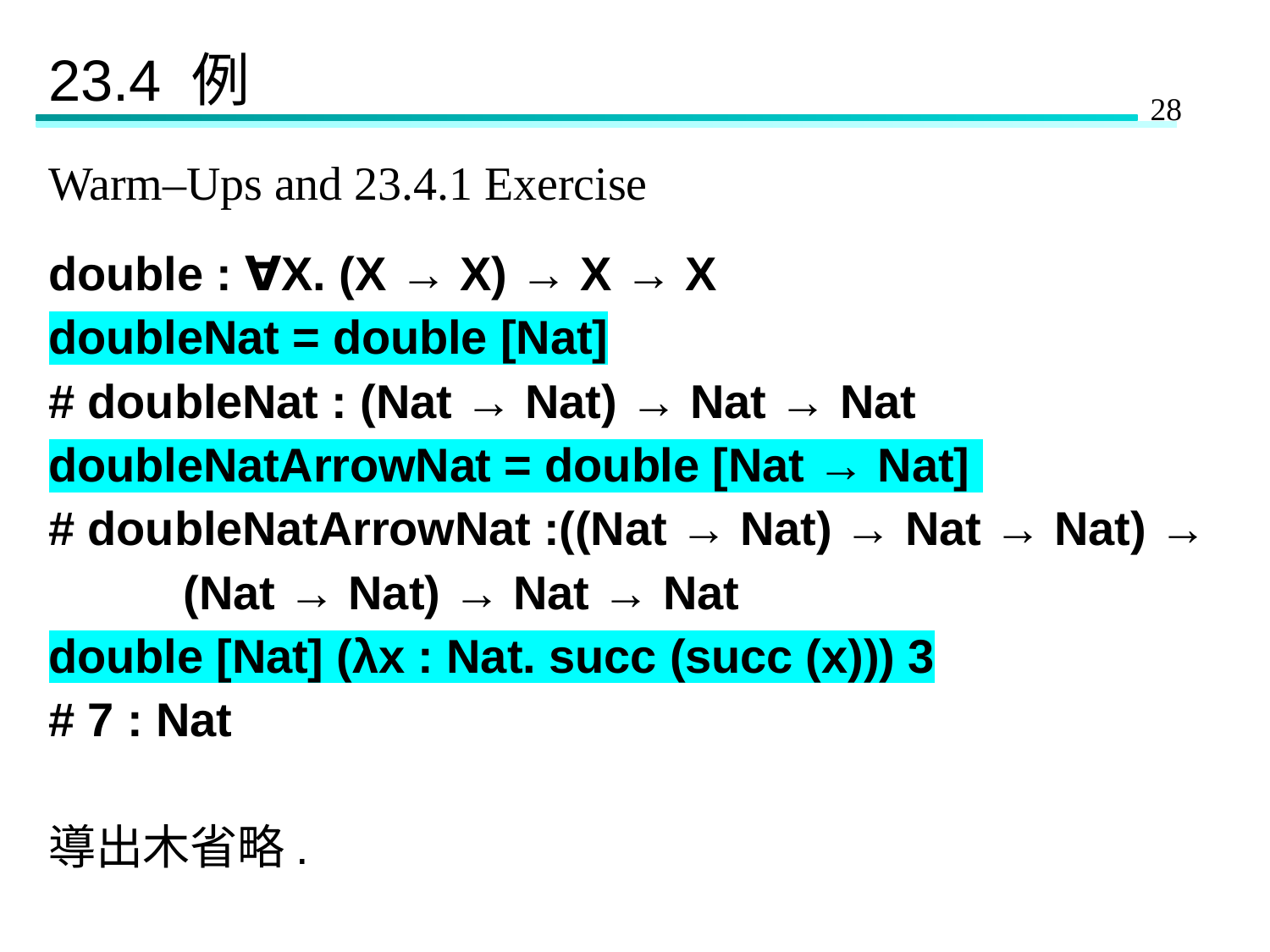

# 23.4 例
Warm–Ups and 23.4.1 Exercise

double : ∀X. (X → X) → X → X
doubleNat = double [Nat]
# doubleNat : (Nat → Nat) → Nat → Nat
doubleNatArrowNat = double [Nat → Nat]
# doubleNatArrowNat :((Nat → Nat) → Nat → Nat) →
							 (Nat → Nat) → Nat → Nat
double [Nat] (λx : Nat. succ (succ (x))) 3
# 7 : Nat

導出木省略.